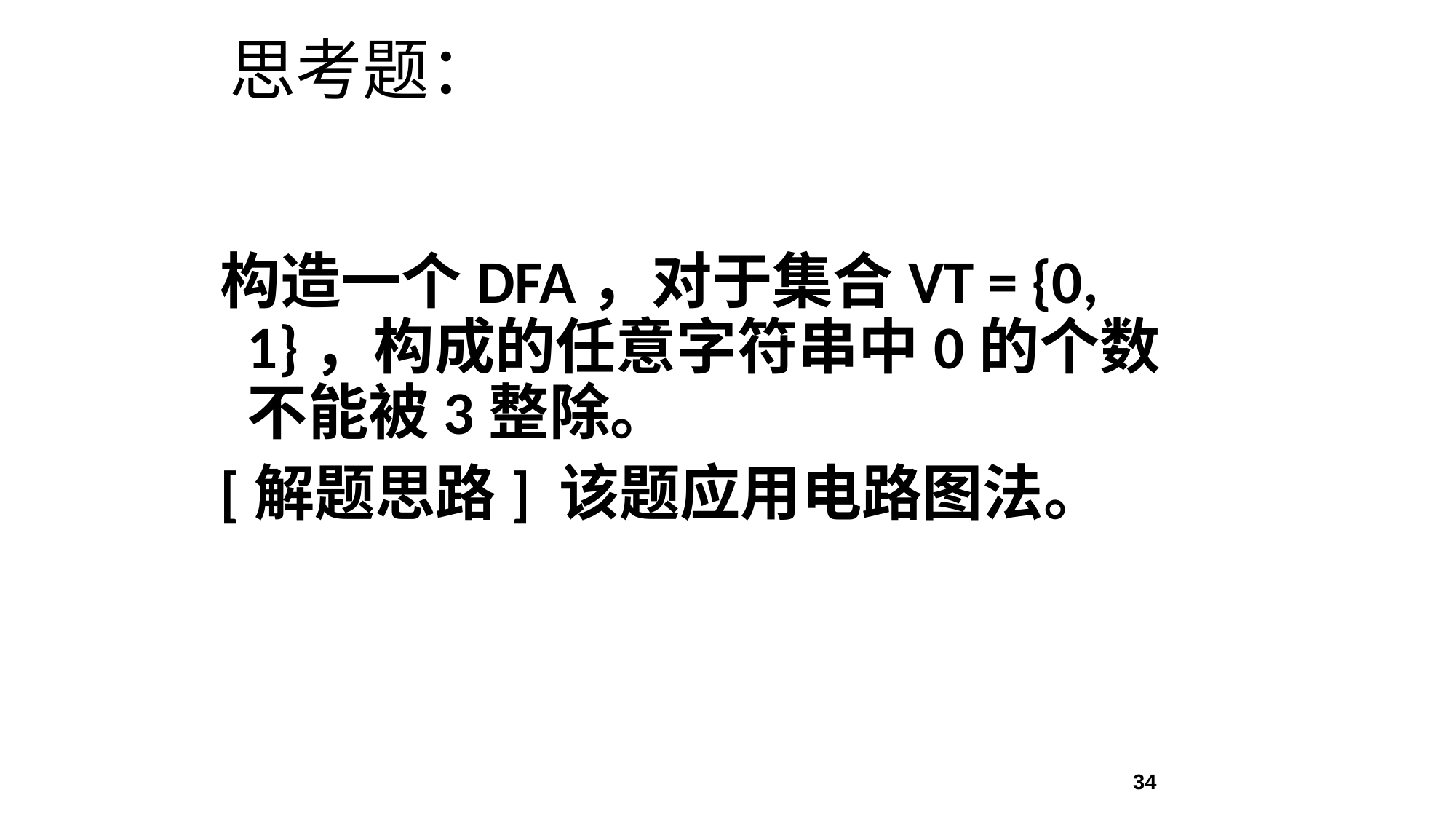

# 思考题：
构造一个DFA，对于集合VT = {0, 1}，构成的任意字符串中0的个数不能被3整除。
[解题思路] 该题应用电路图法。
34